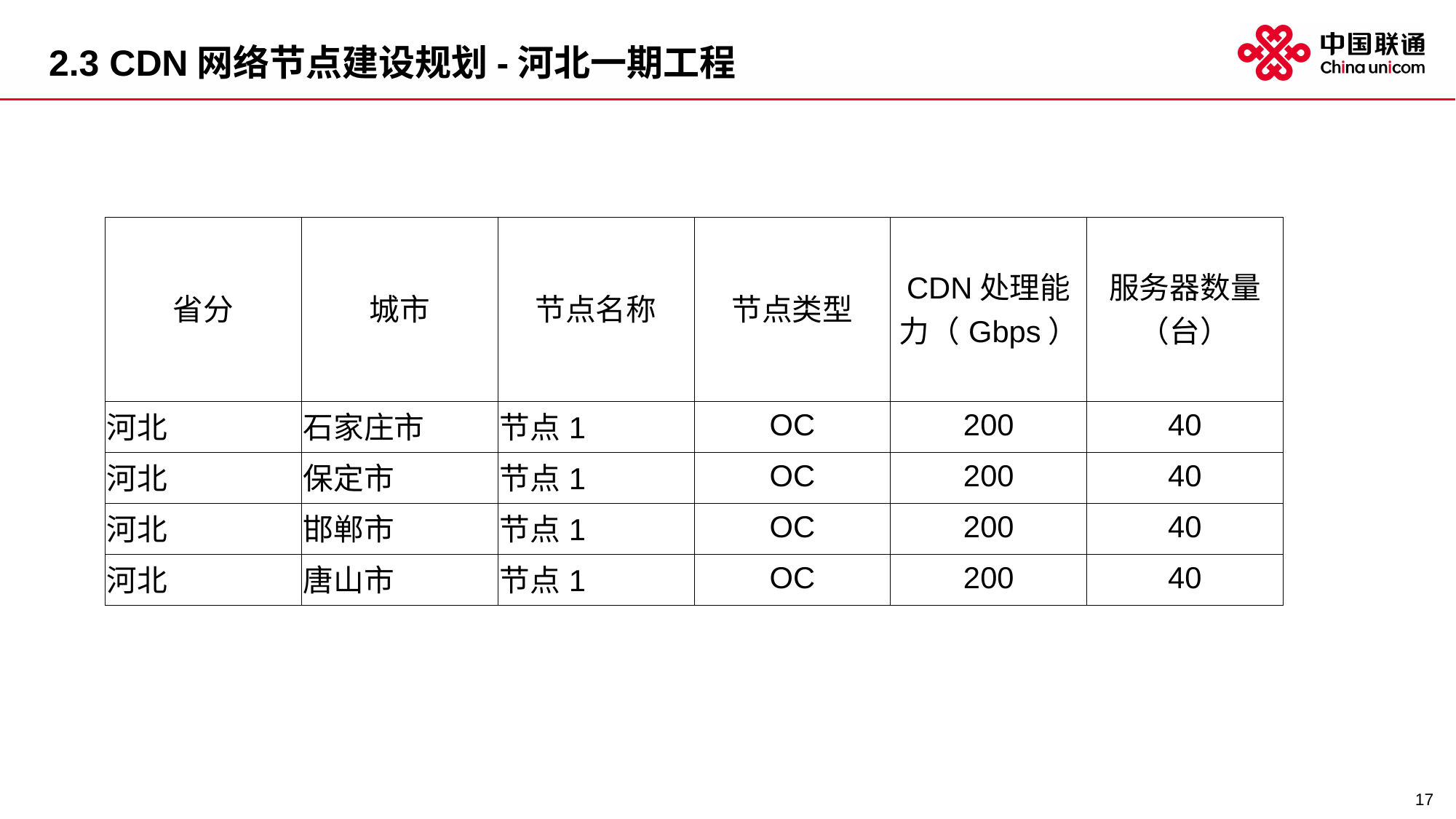

2.3 CDN网络节点建设规划-河北一期工程
| 省分 | 城市 | 节点名称 | 节点类型 | CDN处理能力（Gbps） | 服务器数量 （台） |
| --- | --- | --- | --- | --- | --- |
| 河北 | 石家庄市 | 节点1 | OC | 200 | 40 |
| 河北 | 保定市 | 节点1 | OC | 200 | 40 |
| 河北 | 邯郸市 | 节点1 | OC | 200 | 40 |
| 河北 | 唐山市 | 节点1 | OC | 200 | 40 |